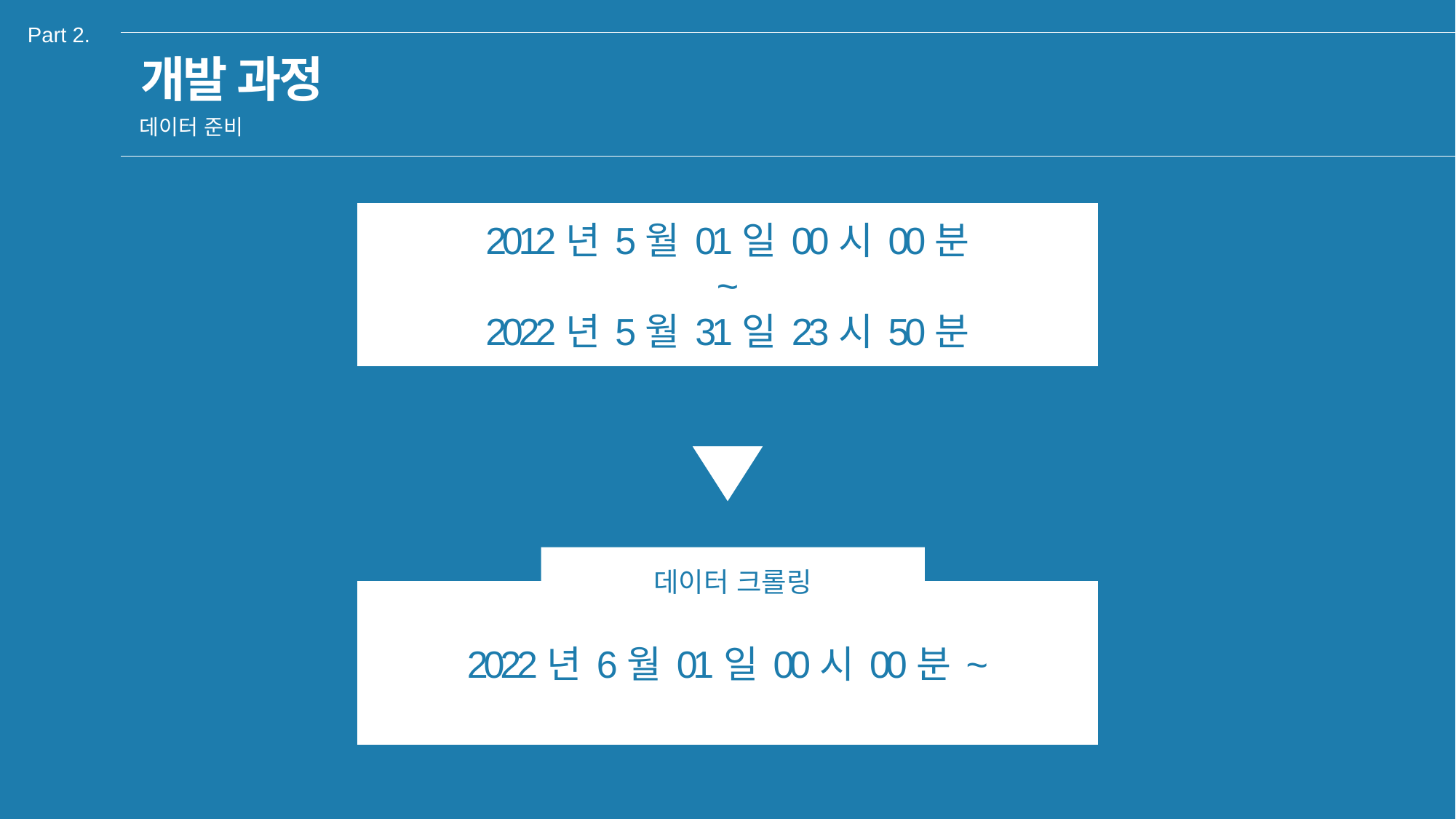

Part 2.
개발 과정
데이터 준비
2012년 5월 01일 00시 00분
~
2022년 5월 31일 23시 50분

데이터 크롤링
2022년 6월 01일 00시 00분 ~